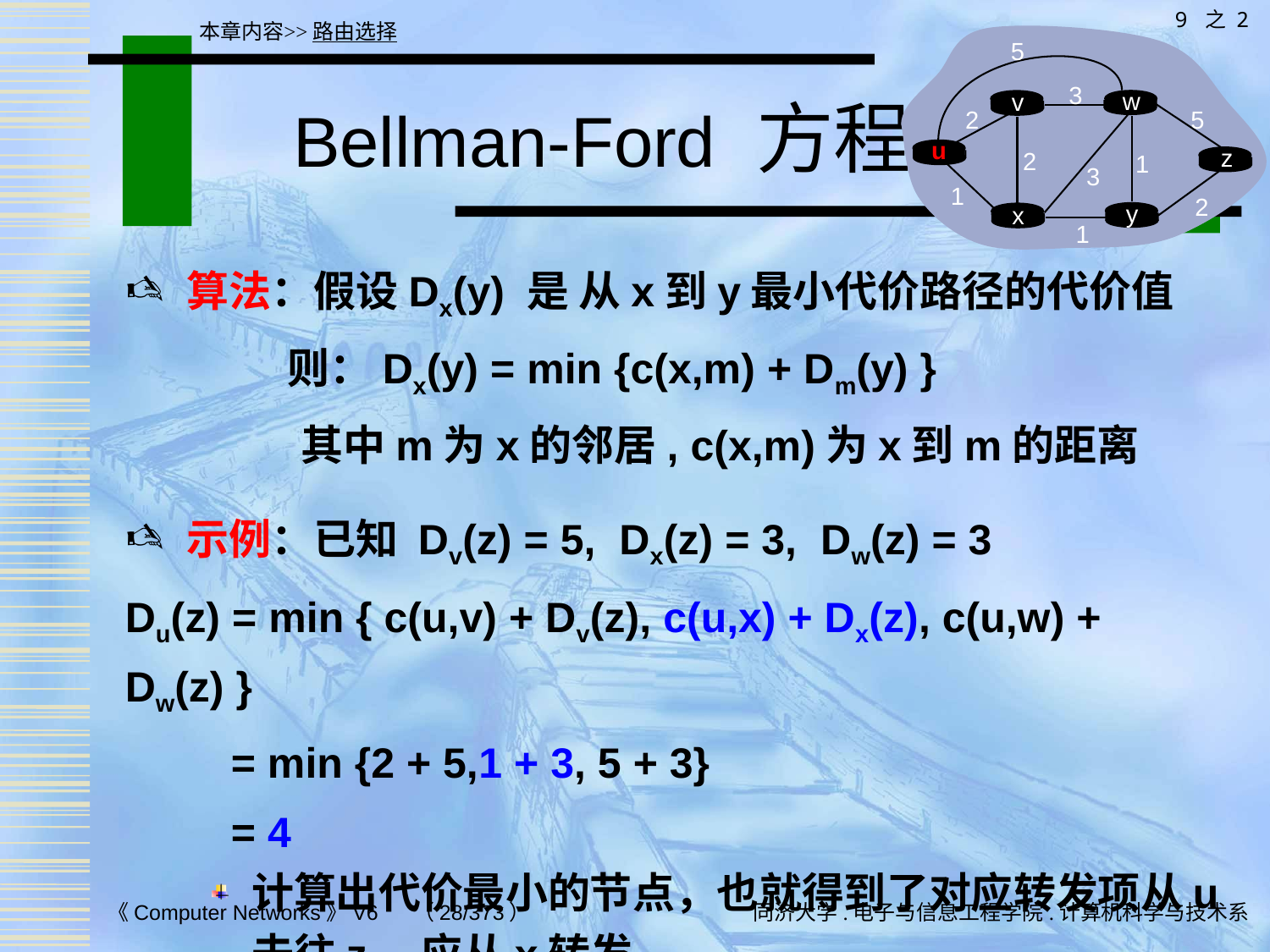

9 之 2
本章内容>>路由选择

5

3
w

v

5
2

u

z

2

1

3

1
2
y

x

1

# Bellman-Ford 方程
算法：假设Dx(y) 是 从x到y最小代价路径的代价值
                则：Dx(y) = min {c(x,m) + Dm(y) }
          其中m为x的邻居, c(x,m)为x到m的距离
示例：已知 Dv(z) = 5,  Dx(z) = 3,  Dw(z) = 3
Du(z) = min { c(u,v) + Dv(z), c(u,x) + Dx(z), c(u,w) + Dw(z) }
   = min {2 + 5,1 + 3, 5 + 3}
   = 4
计算出代价最小的节点，也就得到了对应转发项从u去往z，应从x转发